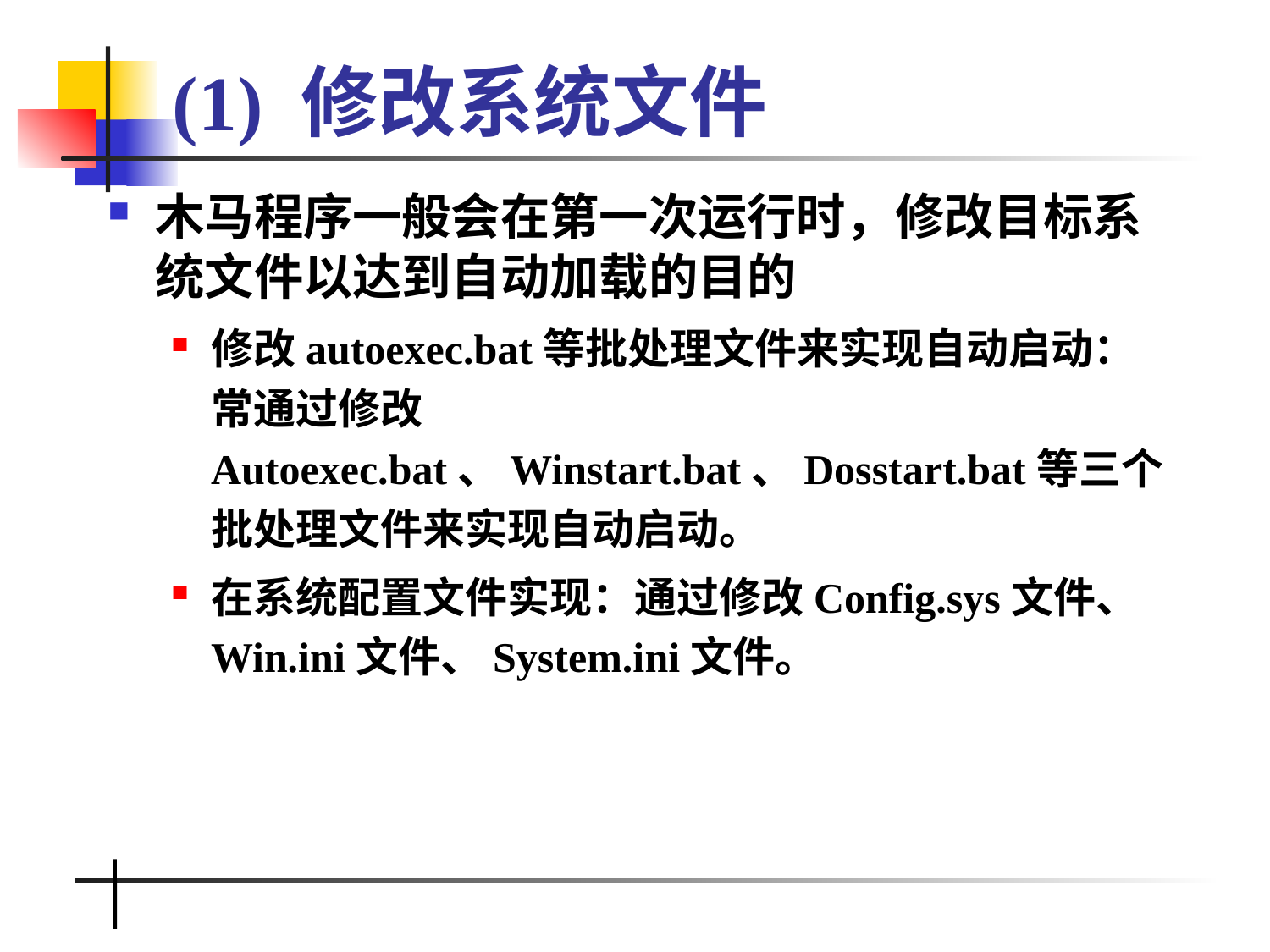

# (1) 修改系统文件
木马程序一般会在第一次运行时，修改目标系统文件以达到自动加载的目的
修改autoexec.bat等批处理文件来实现自动启动：常通过修改Autoexec.bat、Winstart.bat、Dosstart.bat等三个批处理文件来实现自动启动。
在系统配置文件实现：通过修改Config.sys文件、Win.ini文件、System.ini文件。